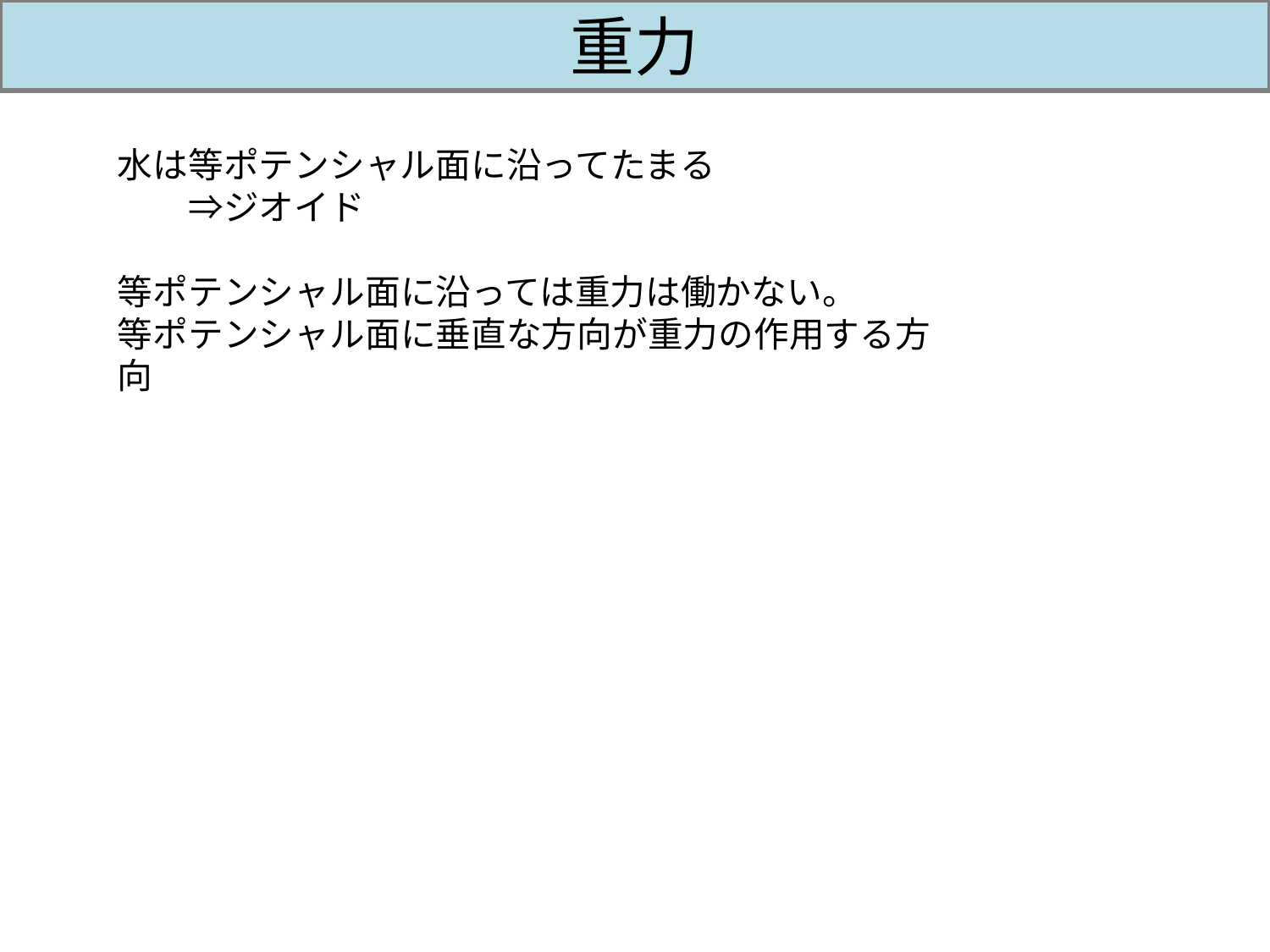

# 重力
水は等ポテンシャル面に沿ってたまる
　　⇒ジオイド

等ポテンシャル面に沿っては重力は働かない。
等ポテンシャル面に垂直な方向が重力の作用する方向